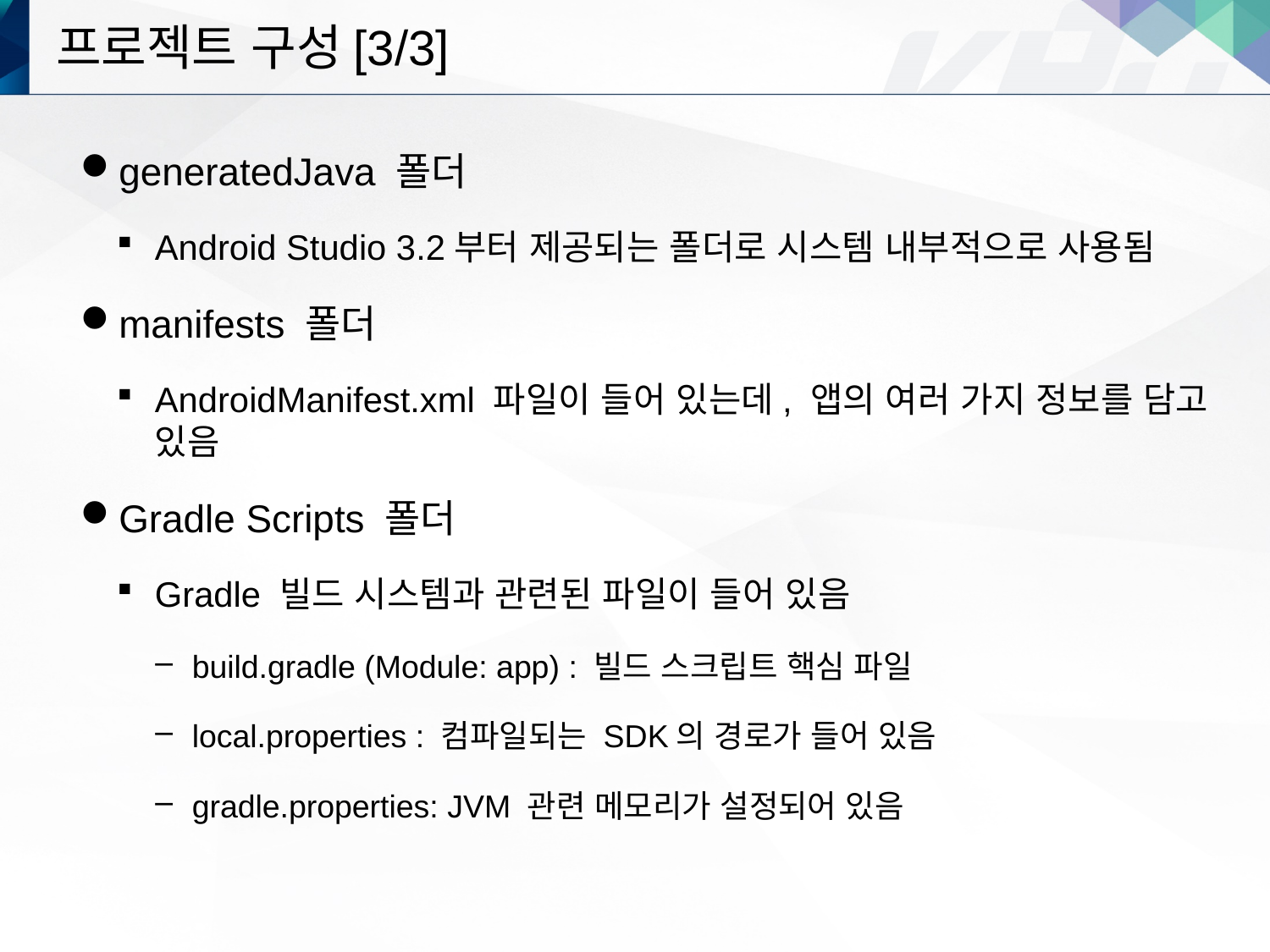

# 프로젝트 구성[3/3]
generatedJava 폴더
Android Studio 3.2부터 제공되는 폴더로 시스템 내부적으로 사용됨
manifests 폴더
AndroidManifest.xml 파일이 들어 있는데, 앱의 여러 가지 정보를 담고 있음
Gradle Scripts 폴더
Gradle 빌드 시스템과 관련된 파일이 들어 있음
build.gradle (Module: app) : 빌드 스크립트 핵심 파일
local.properties : 컴파일되는 SDK의 경로가 들어 있음
gradle.properties: JVM 관련 메모리가 설정되어 있음